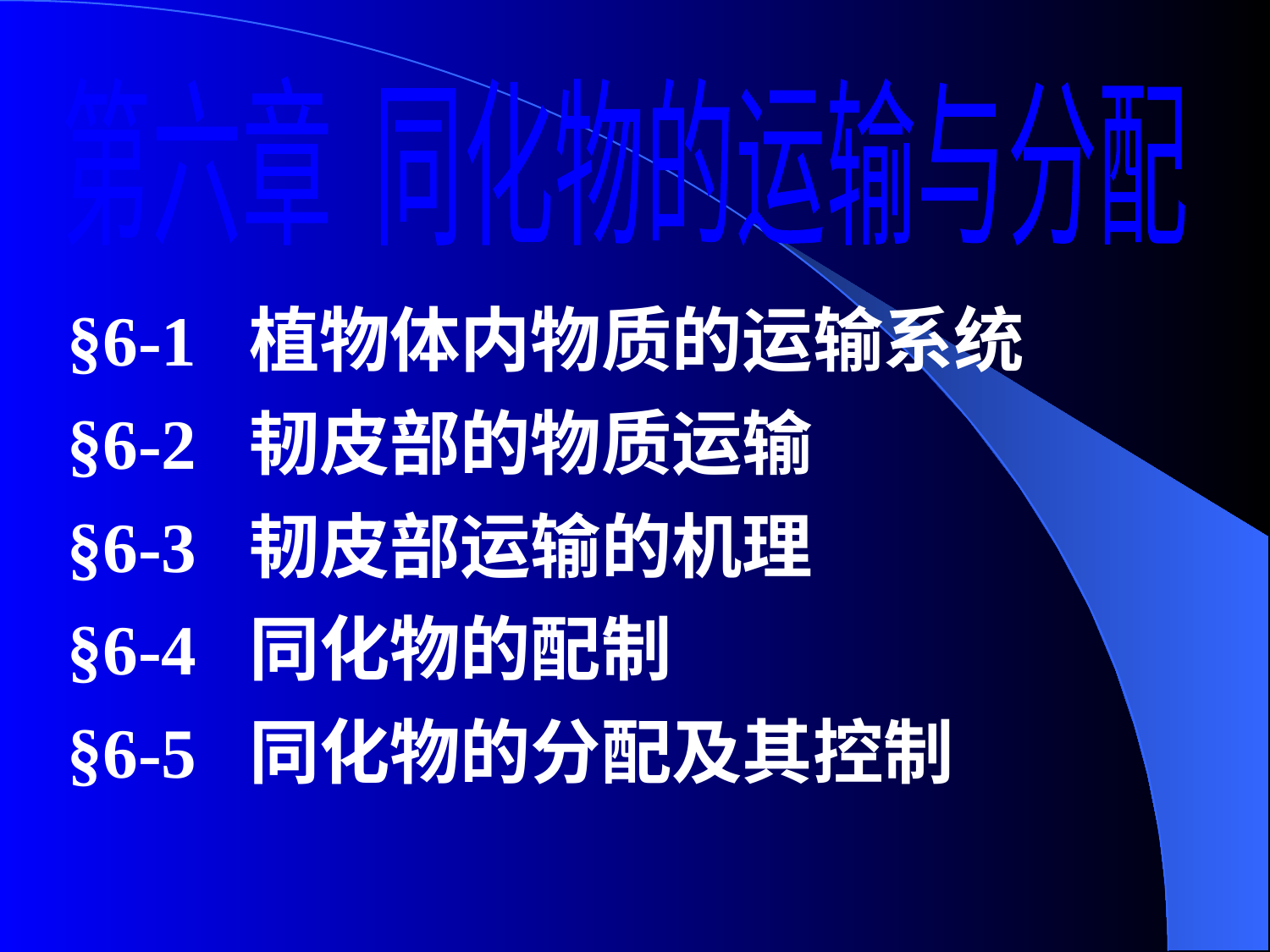

第六章  同化物的运输与分配
§6-1  植物体内物质的运输系统
§6-2  韧皮部的物质运输
§6-3  韧皮部运输的机理
§6-4  同化物的配制
§6-5  同化物的分配及其控制